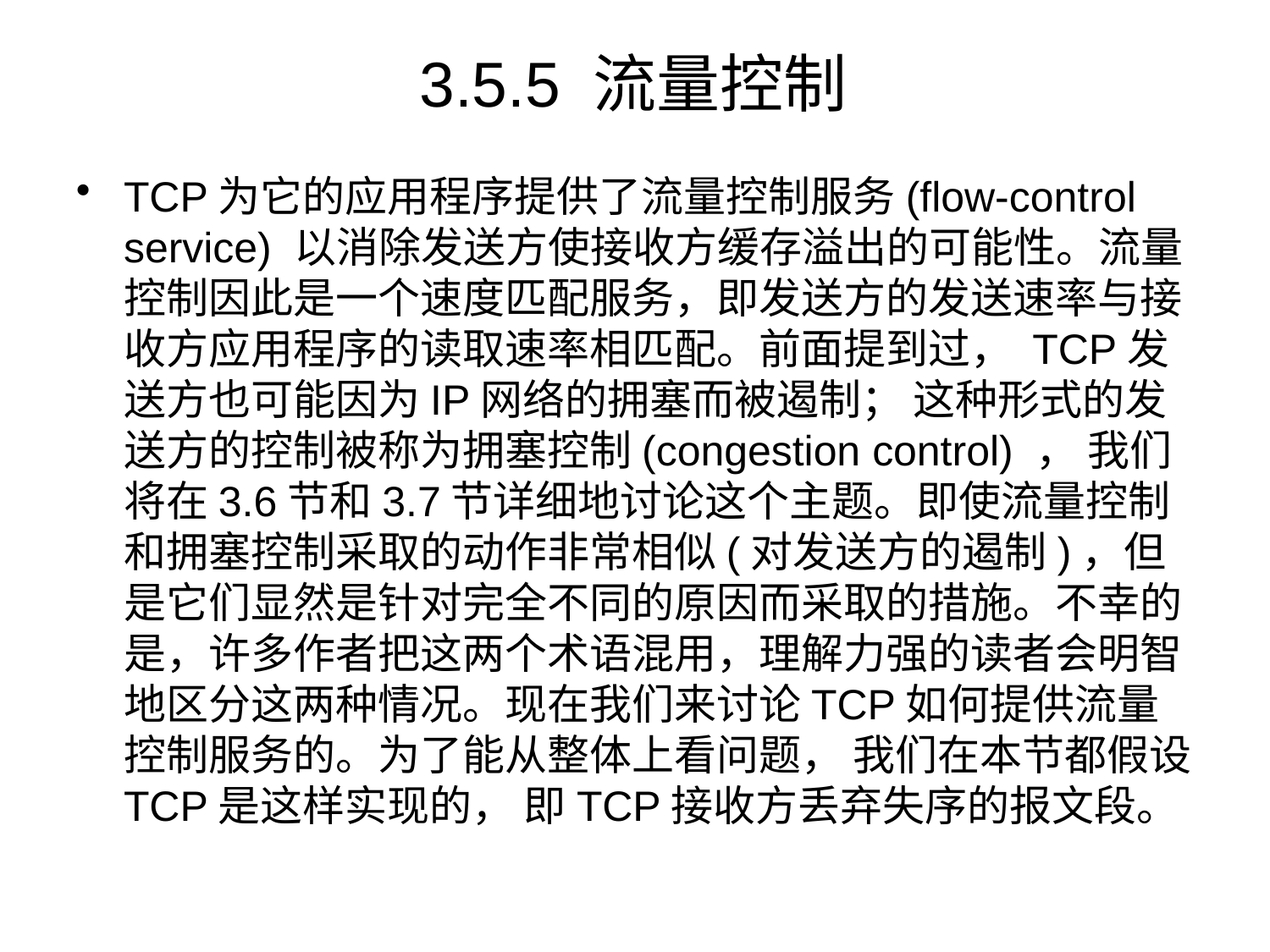

# 3.5.5 流量控制
TCP为它的应用程序提供了流量控制服务(flow-control service) 以消除发送方使接收方缓存溢出的可能性。流量控制因此是一个速度匹配服务，即发送方的发送速率与接收方应用程序的读取速率相匹配。前面提到过， TCP发送方也可能因为IP网络的拥塞而被遏制； 这种形式的发送方的控制被称为拥塞控制(congestion control) ， 我们将在3.6节和3.7节详细地讨论这个主题。即使流量控制和拥塞控制采取的动作非常相似(对发送方的遏制)，但是它们显然是针对完全不同的原因而采取的措施。不幸的是，许多作者把这两个术语混用，理解力强的读者会明智地区分这两种情况。现在我们来讨论TCP如何提供流量控制服务的。为了能从整体上看问题， 我们在本节都假设TCP是这样实现的， 即TCP接收方丢弃失序的报文段。